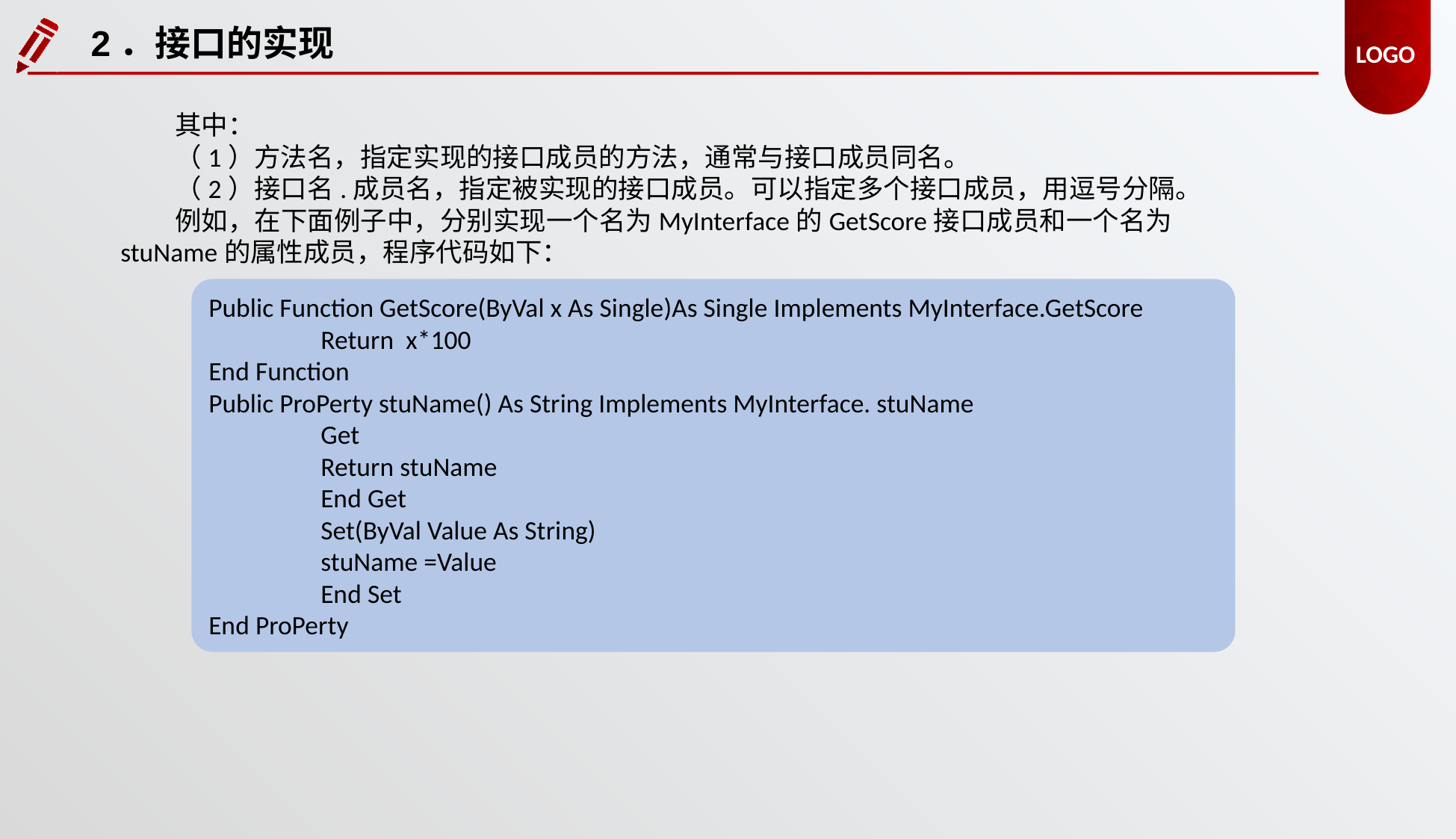

2．接口的实现
其中：
（1）方法名，指定实现的接口成员的方法，通常与接口成员同名。
（2）接口名.成员名，指定被实现的接口成员。可以指定多个接口成员，用逗号分隔。
例如，在下面例子中，分别实现一个名为MyInterface的GetScore接口成员和一个名为stuName的属性成员，程序代码如下：
Public Function GetScore(ByVal x As Single)As Single Implements MyInterface.GetScore		Return  x*100
End Function
Public ProPerty stuName() As String Implements MyInterface. stuName
   	Get
      	Return stuName
   	End Get
   	Set(ByVal Value As String)
      	stuName =Value
   	End Set
End ProPerty